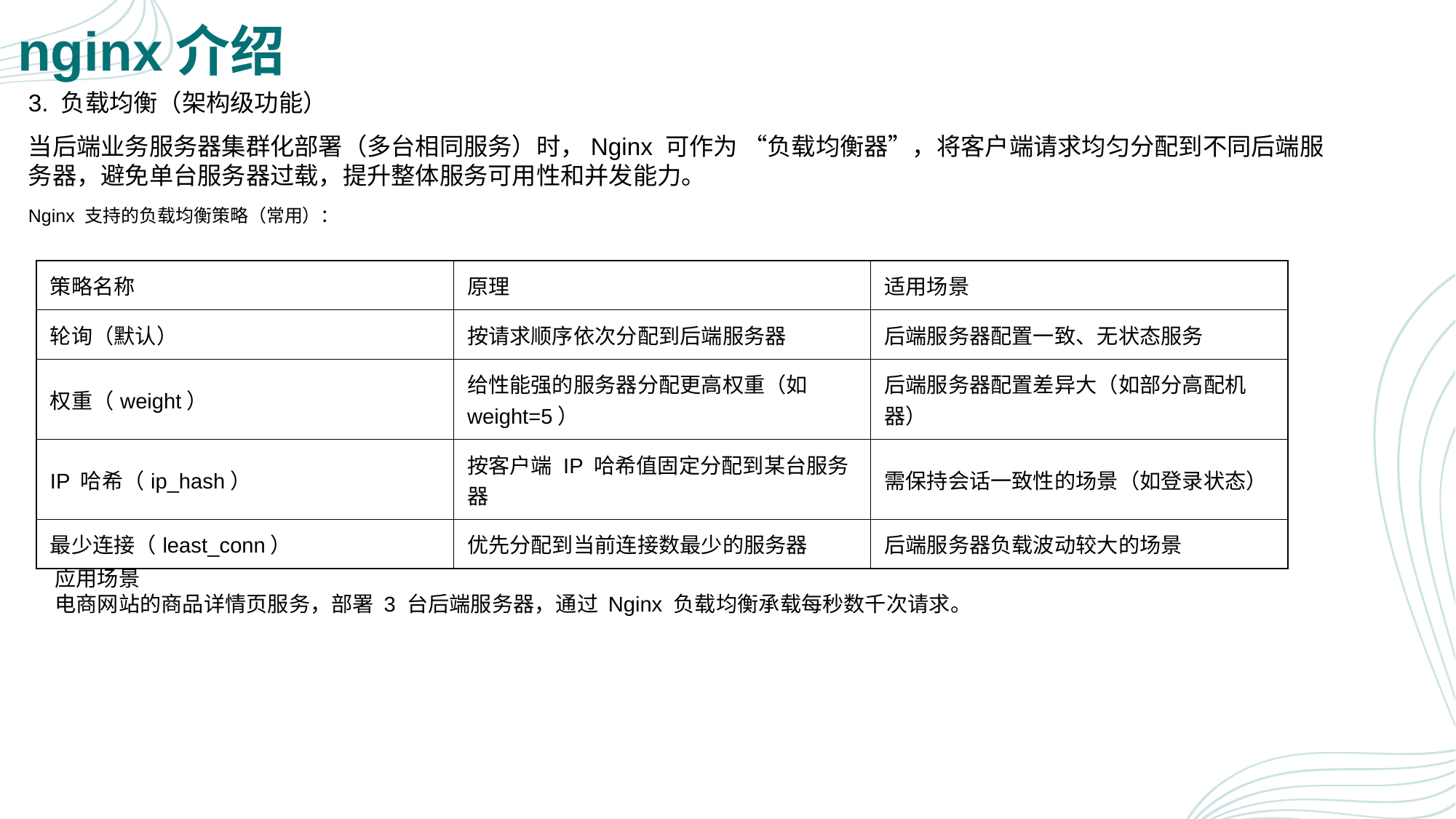

# nginx介绍
3. 负载均衡（架构级功能）
当后端业务服务器集群化部署（多台相同服务）时，Nginx 可作为 “负载均衡器”，将客户端请求均匀分配到不同后端服务器，避免单台服务器过载，提升整体服务可用性和并发能力。
Nginx 支持的负载均衡策略（常用）：
| 策略名称 | 原理 | 适用场景 |
| --- | --- | --- |
| 轮询（默认） | 按请求顺序依次分配到后端服务器 | 后端服务器配置一致、无状态服务 |
| 权重（weight） | 给性能强的服务器分配更高权重（如 weight=5） | 后端服务器配置差异大（如部分高配机器） |
| IP 哈希（ip\_hash） | 按客户端 IP 哈希值固定分配到某台服务器 | 需保持会话一致性的场景（如登录状态） |
| 最少连接（least\_conn） | 优先分配到当前连接数最少的服务器 | 后端服务器负载波动较大的场景 |
应用场景
电商网站的商品详情页服务，部署 3 台后端服务器，通过 Nginx 负载均衡承载每秒数千次请求。